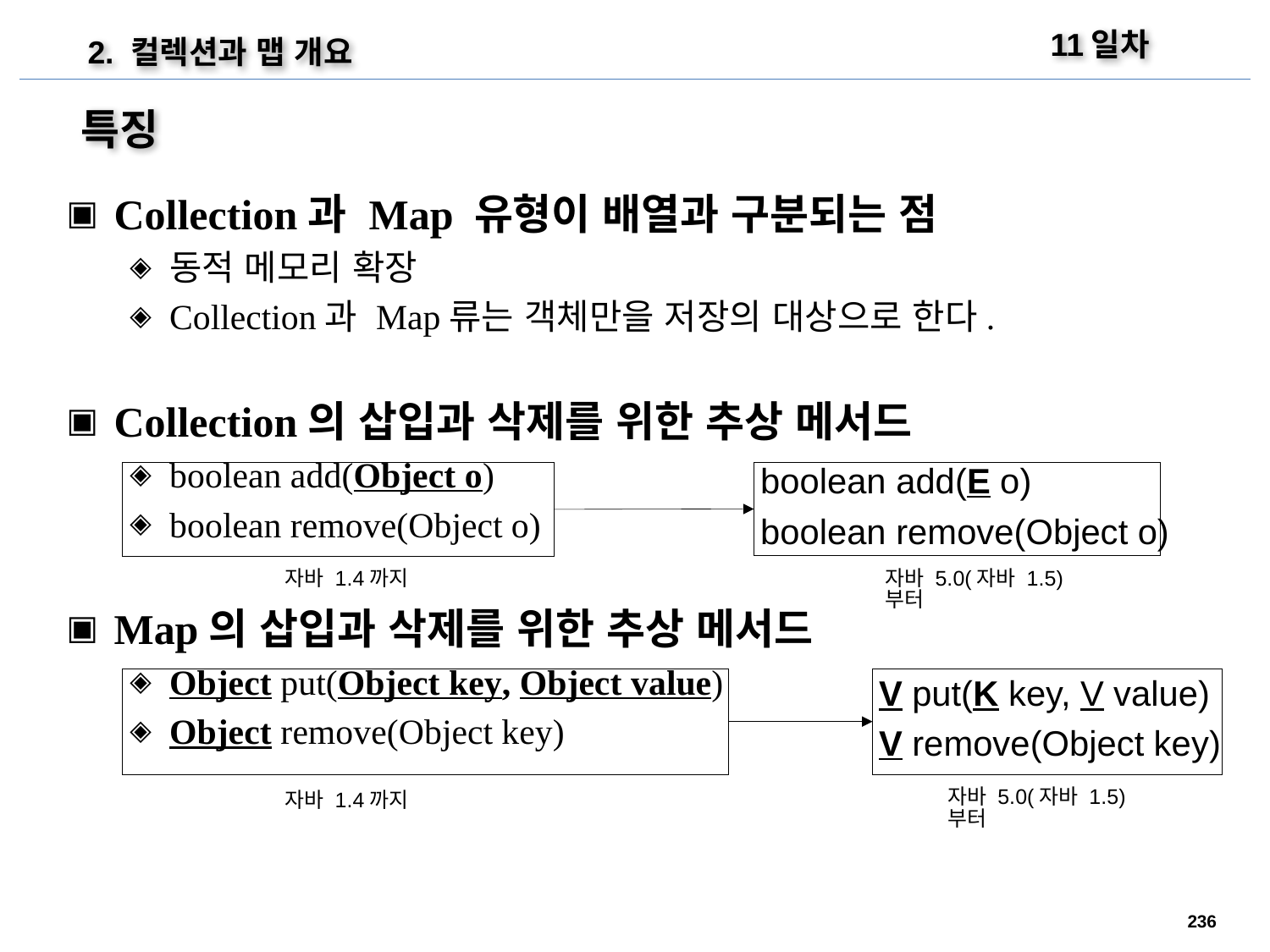

11일차
2. 컬렉션과 맵 개요
특징
Collection과 Map 유형이 배열과 구분되는 점
동적 메모리 확장
Collection과 Map류는 객체만을 저장의 대상으로 한다.

Collection의 삽입과 삭제를 위한 추상 메서드
boolean add(Object o)
boolean remove(Object o)

Map의 삽입과 삭제를 위한 추상 메서드
Object put(Object key, Object value)
Object remove(Object key)
boolean add(E o)
boolean remove(Object o)

자바 1.4까지
자바 5.0(자바 1.5)부터

V put(K key, V value)
V remove(Object key)
자바 5.0(자바 1.5)부터
자바 1.4까지